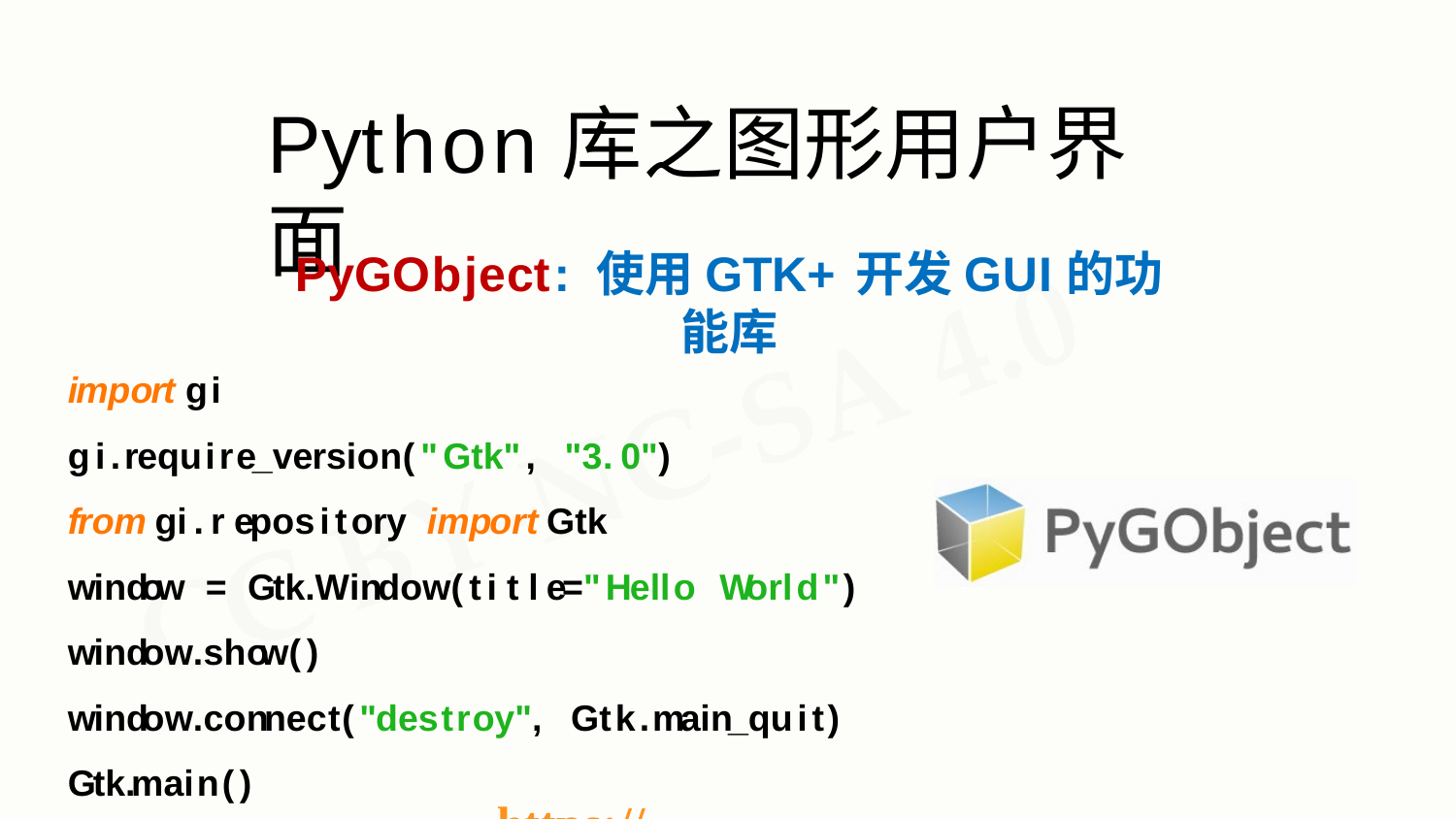

# Python库之图形用户界面
PyGObject: 使用GTK+开发GUI的功能库
import gi
gi.require_version("Gtk",  "3.0")
from gi.repository  import Gtk
window  =  Gtk.Window(title="Hello  World") window.show()
window.connect("destroy",  Gtk.main_quit) Gtk.main()
https://pygobject.readthedocs.io